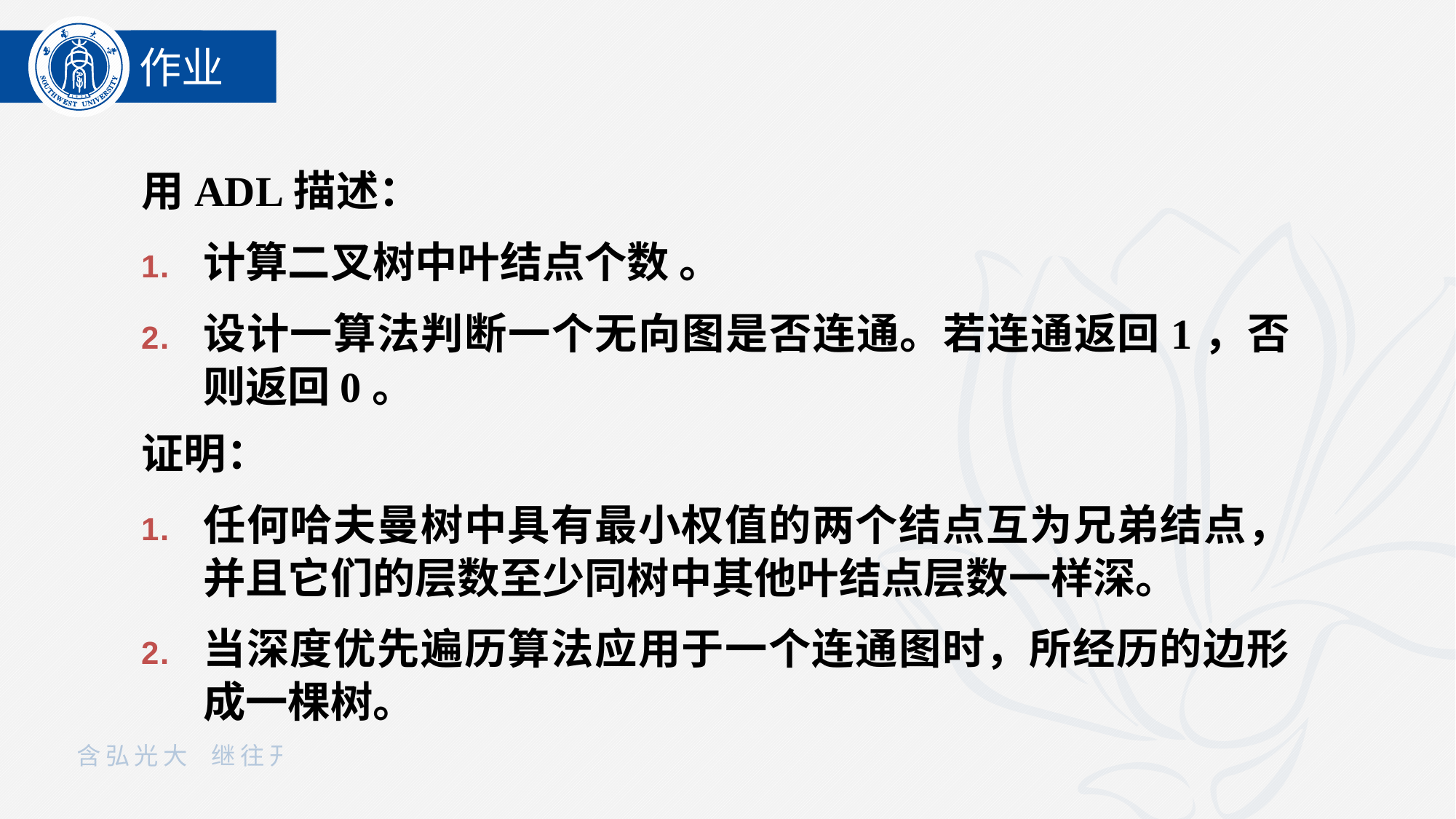

作业
用ADL描述：
计算二叉树中叶结点个数 。
设计一算法判断一个无向图是否连通。若连通返回1，否则返回0。
证明：
任何哈夫曼树中具有最小权值的两个结点互为兄弟结点，并且它们的层数至少同树中其他叶结点层数一样深。
当深度优先遍历算法应用于一个连通图时，所经历的边形成一棵树。